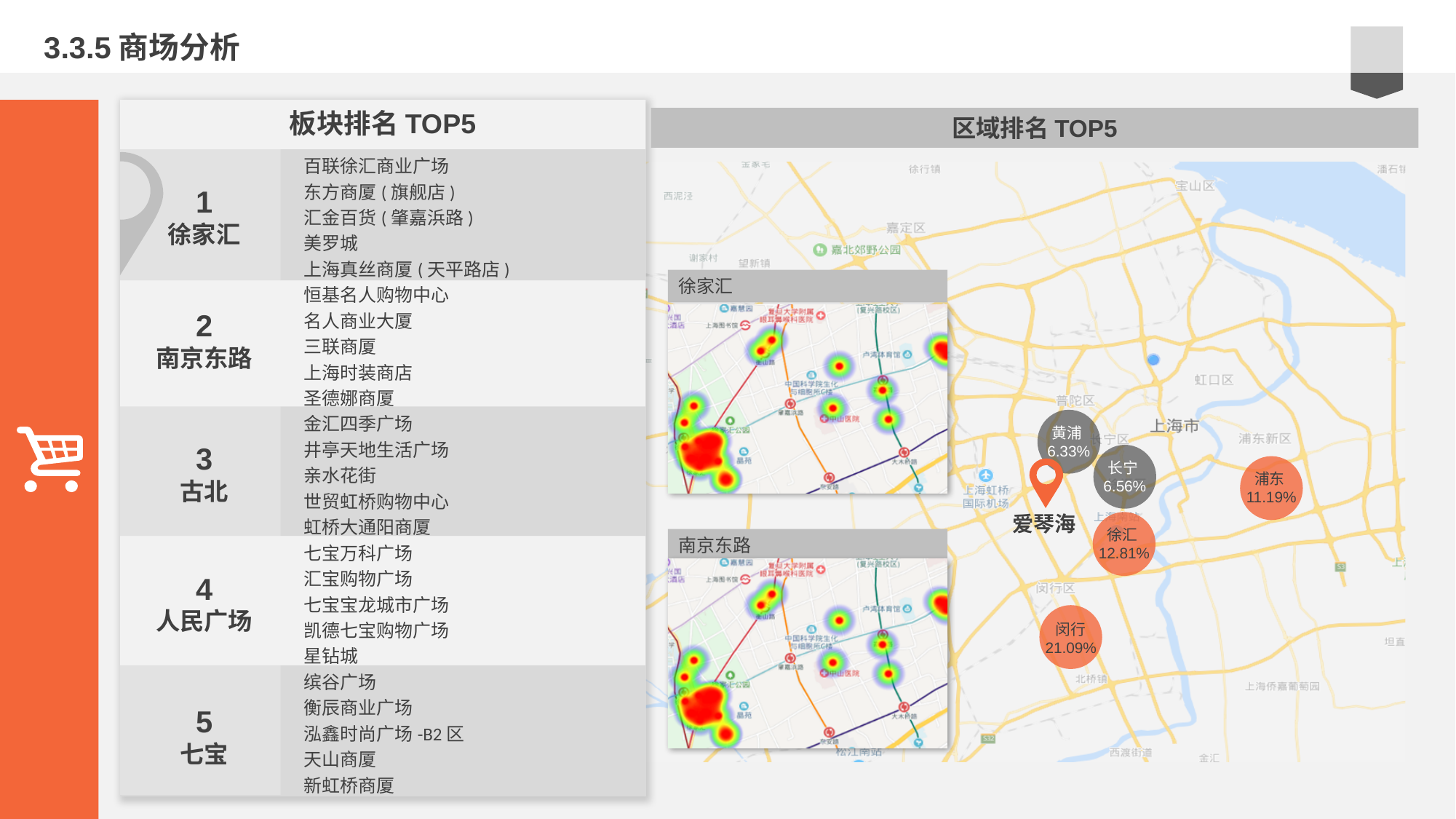

3.3.5商场分析
76

板块排名TOP5
区域排名TOP5
百联徐汇商业广场
东方商厦(旗舰店)
汇金百货(肇嘉浜路)
美罗城
上海真丝商厦(天平路店)
恒基名人购物中心
名人商业大厦
三联商厦
上海时装商店
圣德娜商厦
金汇四季广场
井亭天地生活广场
亲水花街
世贸虹桥购物中心
虹桥大通阳商厦
七宝万科广场
汇宝购物广场
七宝宝龙城市广场
凯德七宝购物广场
星钻城
缤谷广场
衡辰商业广场
泓鑫时尚广场-B2区
天山商厦
新虹桥商厦

1
徐家汇
徐家汇
2
南京东路

黄浦6.33%

3
古北

长宁6.56%

爱琴海
浦东11.19%

徐汇12.81%
南京东路

4
人民广场

闵行
21.09%

5
七宝